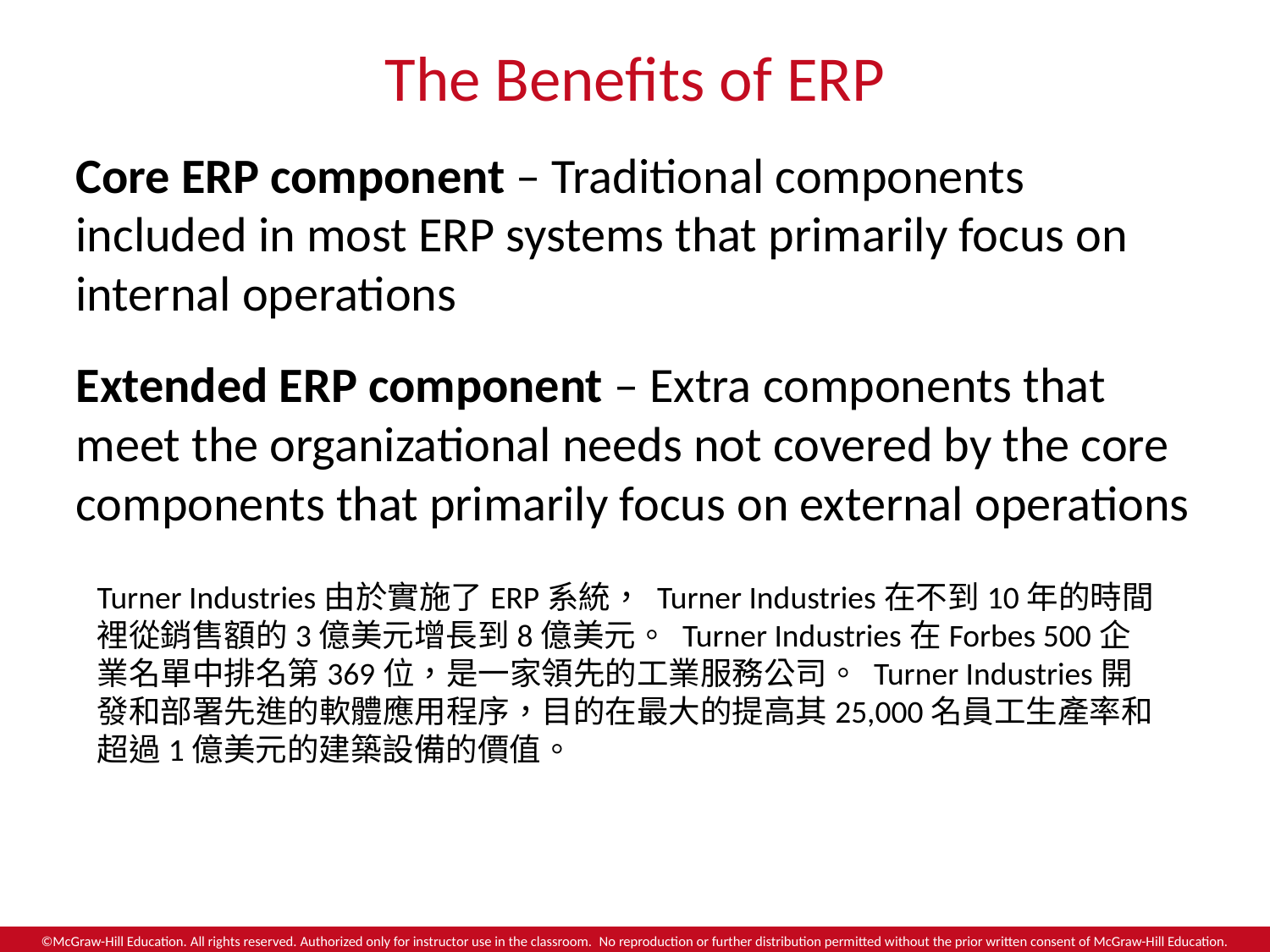

# The Benefits of ERP
Core ERP component – Traditional components included in most ERP systems that primarily focus on internal operations
Extended ERP component – Extra components that meet the organizational needs not covered by the core components that primarily focus on external operations
Turner Industries由於實施了ERP系統， Turner Industries在不到10年的時間裡從銷售額的3億美元增長到8億美元。 Turner Industries在Forbes 500企業名單中排名第369位，是一家領先的工業服務公司。 Turner Industries開發和部署先進的軟體應用程序，目的在最大的提高其25,000名員工生產率和超過1億美元的建築設備的價值。